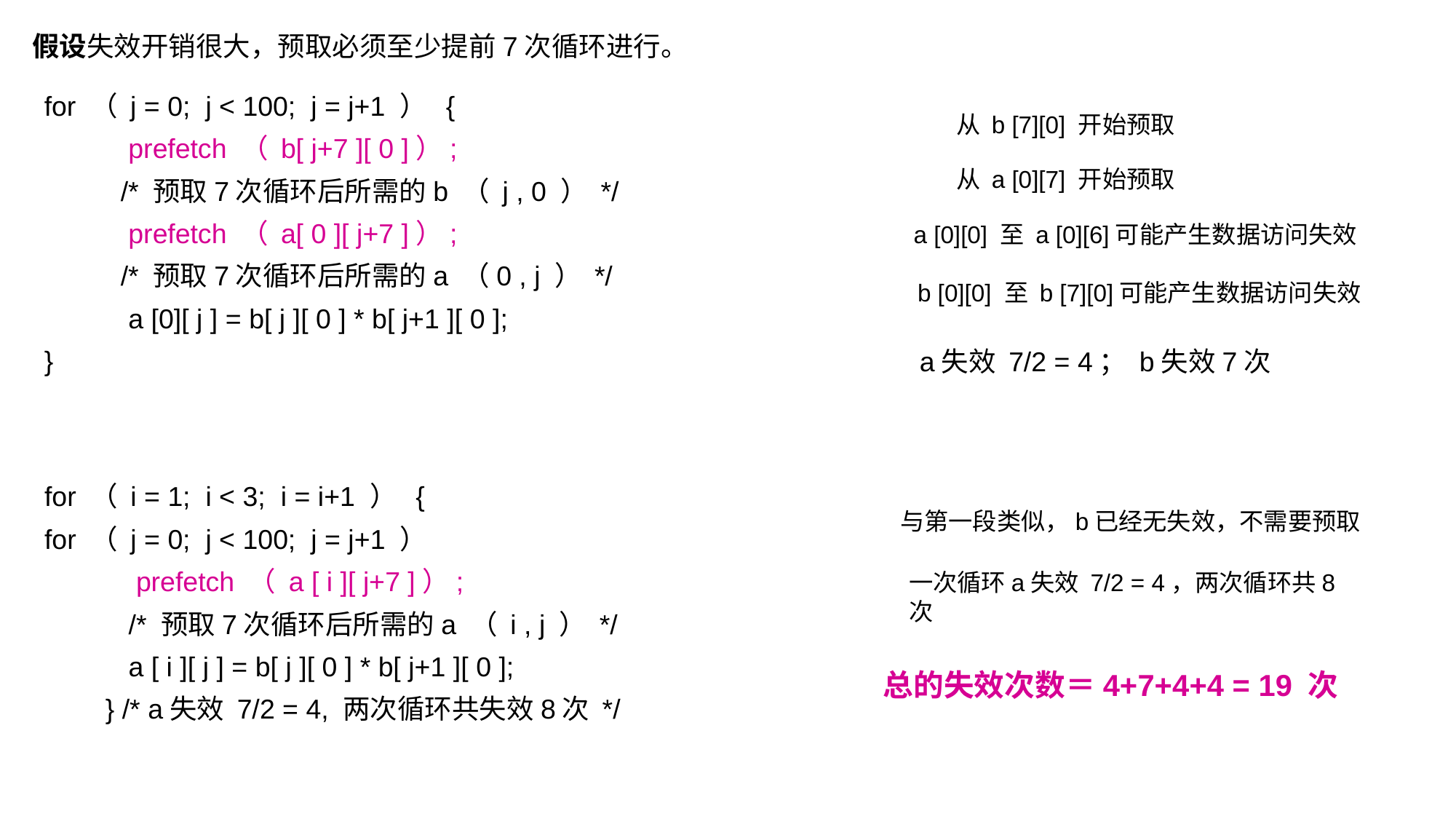

假设失效开销很大，预取必须至少提前7次循环进行。

for （ j = 0;  j < 100;  j = j+1 ）  {
           prefetch （ b[ j+7 ][ 0 ]）;
          /* 预取7次循环后所需的b （ j , 0 ） */
           prefetch （ a[ 0 ][ j+7 ]）;
          /* 预取7次循环后所需的a （0 , j ） */
           a [0][ j ] = b[ j ][ 0 ] * b[ j+1 ][ 0 ];
}
 从 b [7][0] 开始预取
 从 a [0][7] 开始预取
a [0][0] 至 a [0][6]可能产生数据访问失效
b [0][0] 至 b [7][0]可能产生数据访问失效
a失效 7/2 = 4； b失效7次

for （ i = 1;  i < 3;  i = i+1 ）  {
for （ j = 0;  j < 100;  j = j+1 ）
            prefetch （ a [ i ][ j+7 ]）;
           /* 预取7次循环后所需的a （ i , j ） */
           a [ i ][ j ] = b[ j ][ 0 ] * b[ j+1 ][ 0 ];
        } /* a失效 7/2 = 4, 两次循环共失效8次 */
 与第一段类似，b已经无失效，不需要预取
一次循环a失效 7/2 = 4，两次循环共8次
总的失效次数＝4+7+4+4 = 19 次